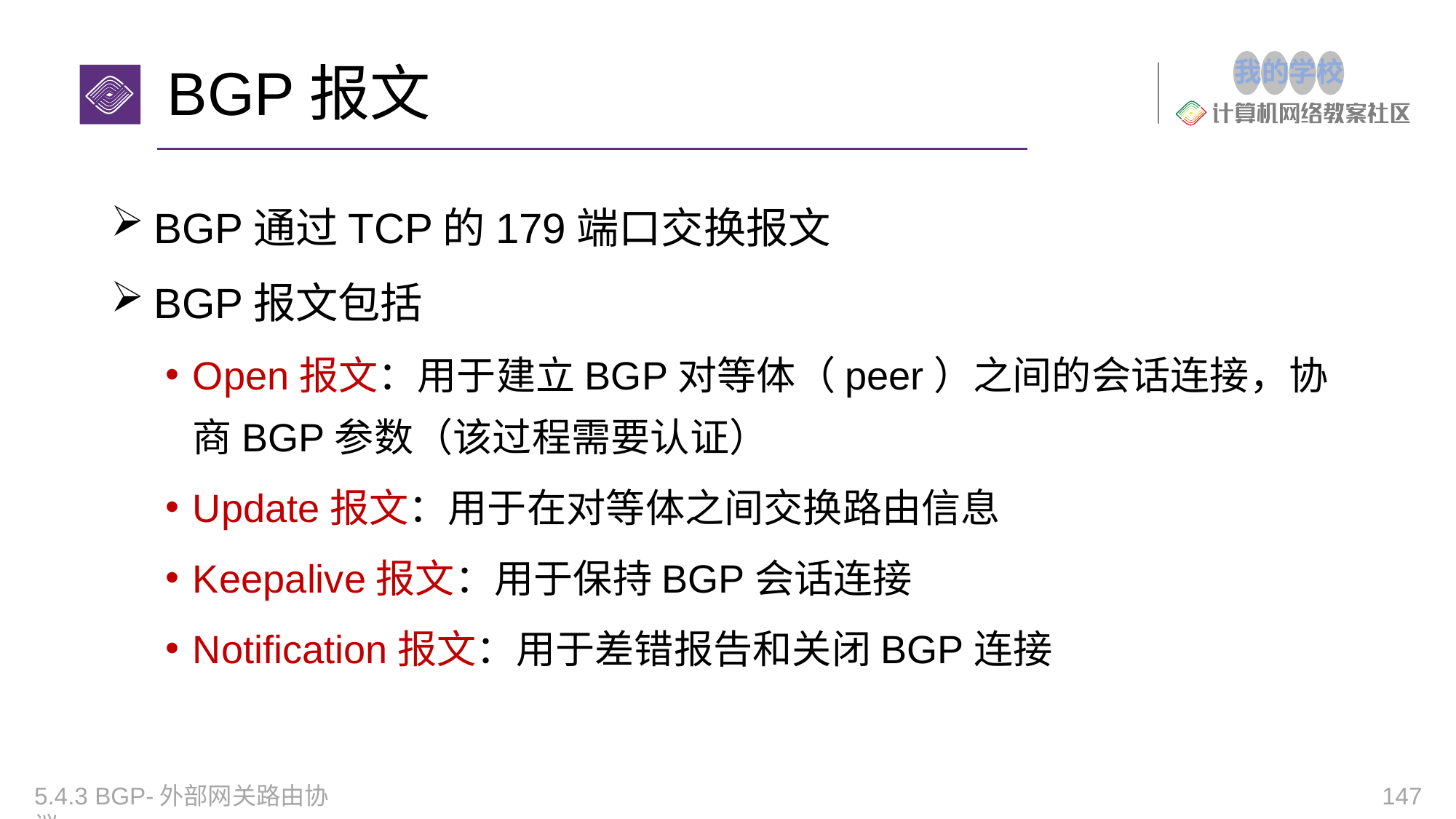

# BGP报文
BGP通过TCP的179端口交换报文
BGP报文包括
Open报文：用于建立BGP对等体（peer）之间的会话连接，协商BGP参数（该过程需要认证）
Update报文：用于在对等体之间交换路由信息
Keepalive报文：用于保持BGP会话连接
Notification报文：用于差错报告和关闭BGP连接

5.4.3 BGP-外部网关路由协议
147